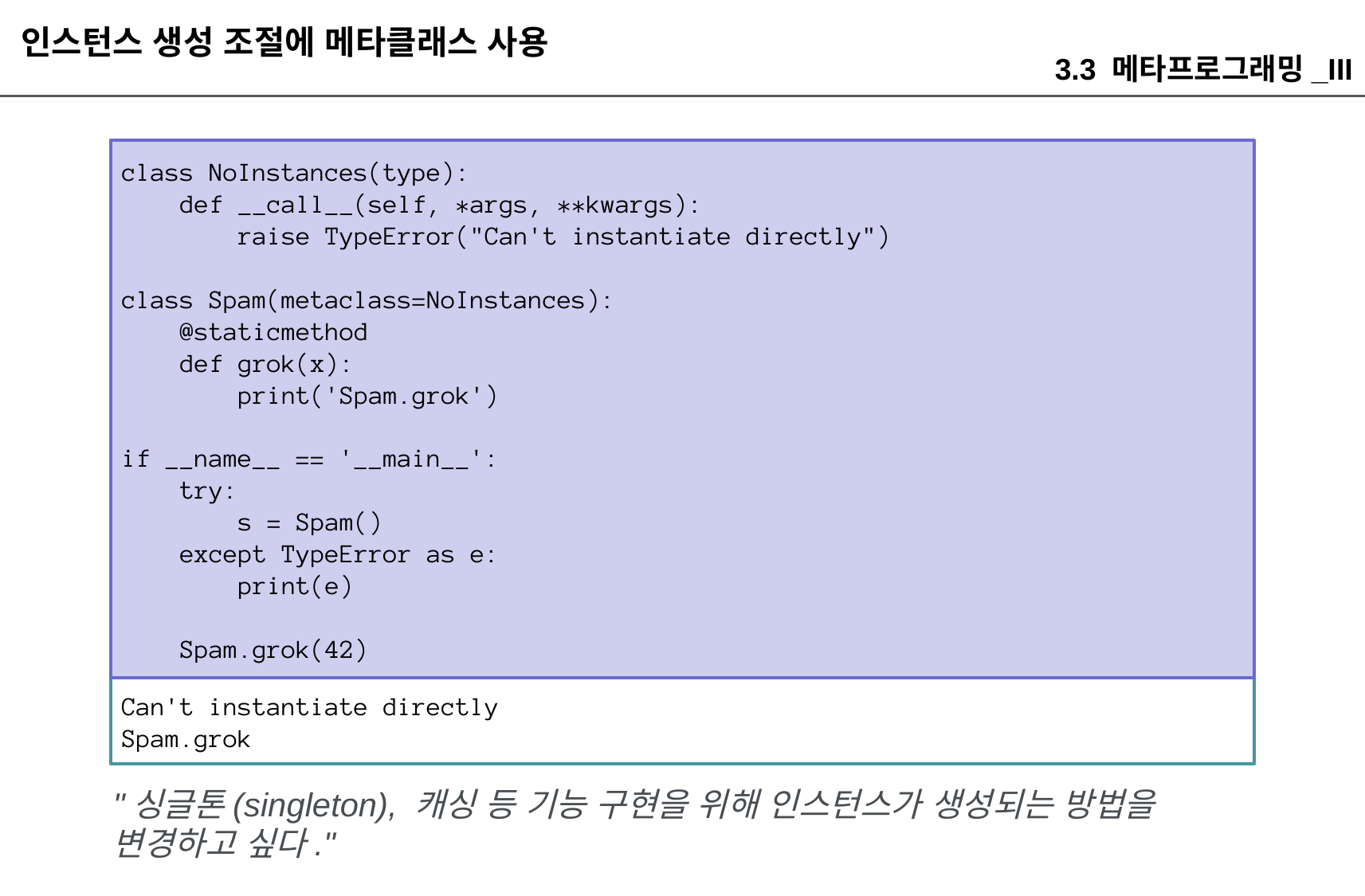

인스턴스 생성 조절에 메타클래스 사용
3.3 메타프로그래밍_III
class NoInstances(type):
    def __call__(self, *args, **kwargs):
        raise TypeError("Can't instantiate directly")

class Spam(metaclass=NoInstances):
    @staticmethod
    def grok(x):
        print('Spam.grok')

if __name__ == '__main__':
    try:
        s = Spam()
    except TypeError as e:
        print(e)

    Spam.grok(42)
Can't instantiate directly
Spam.grok
"싱글톤(singleton), 캐싱 등 기능 구현을 위해 인스턴스가 생성되는 방법을 변경하고 싶다."